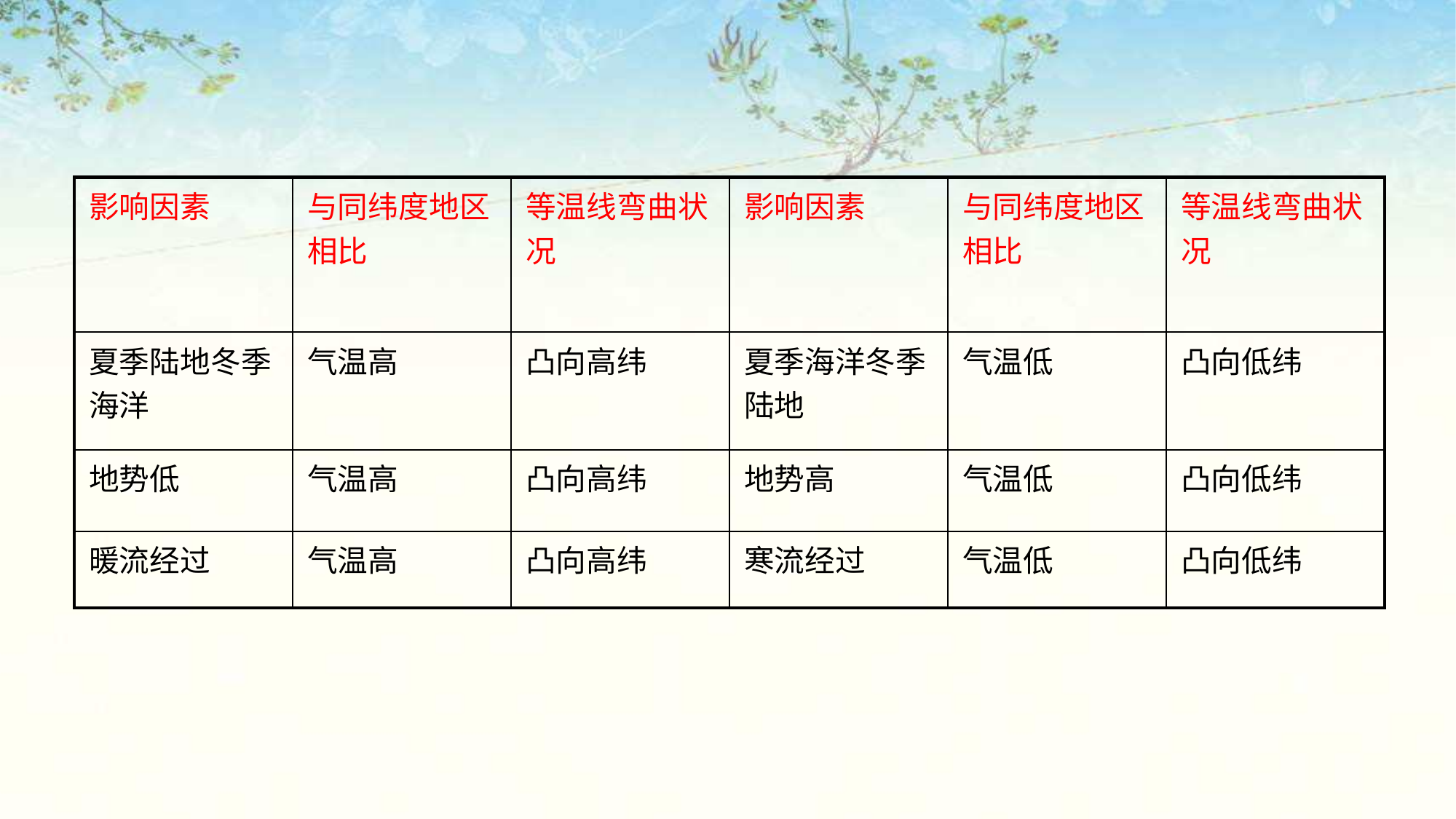

| 影响因素 | 与同纬度地区相比 | 等温线弯曲状况 | 影响因素 | 与同纬度地区相比 | 等温线弯曲状况 |
| --- | --- | --- | --- | --- | --- |
| 夏季陆地冬季海洋 | 气温高 | 凸向高纬 | 夏季海洋冬季陆地 | 气温低 | 凸向低纬 |
| 地势低 | 气温高 | 凸向高纬 | 地势高 | 气温低 | 凸向低纬 |
| 暖流经过 | 气温高 | 凸向高纬 | 寒流经过 | 气温低 | 凸向低纬 |